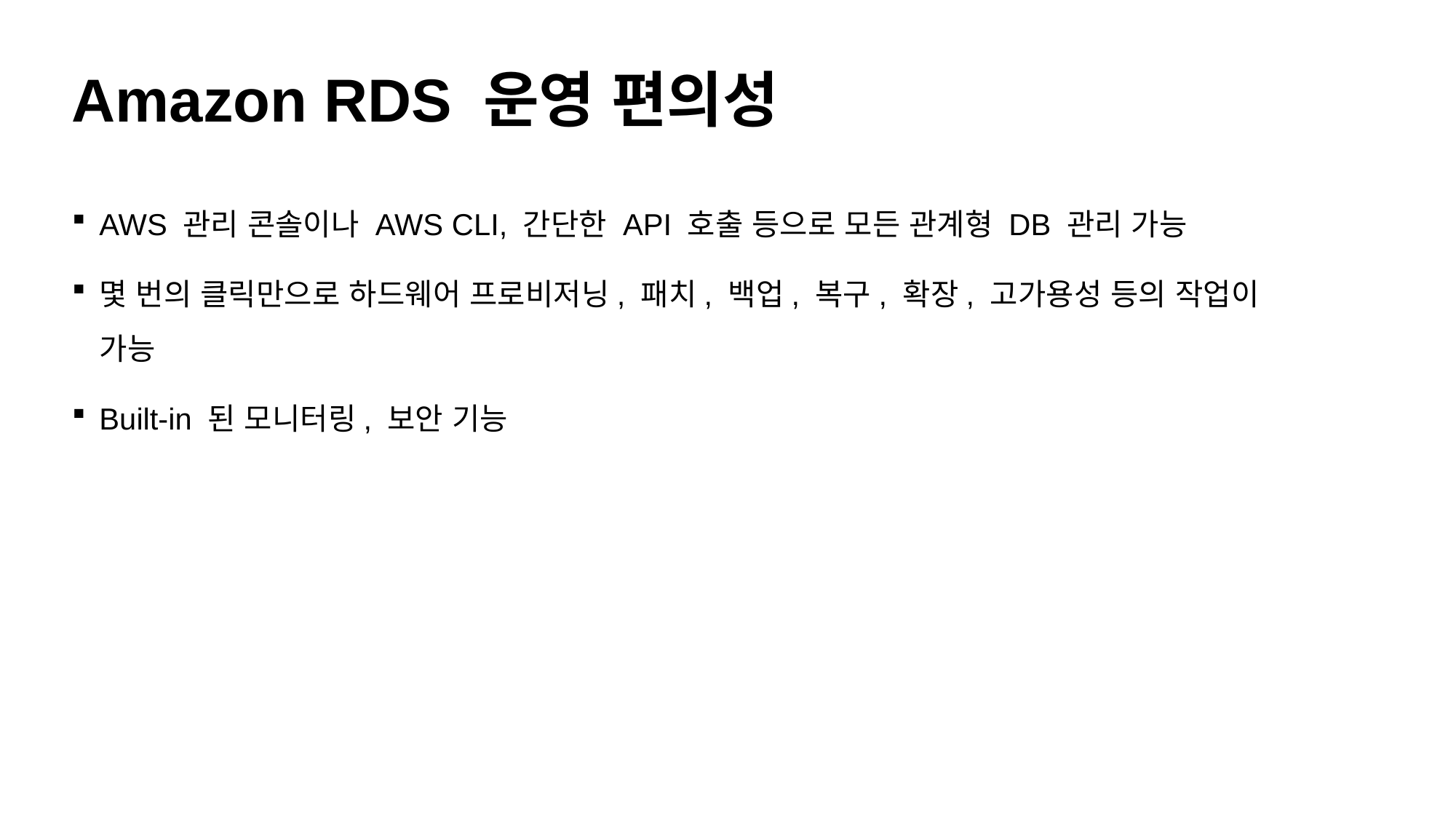

# Amazon RDS 운영 편의성
AWS 관리 콘솔이나 AWS CLI, 간단한 API 호출 등으로 모든 관계형 DB 관리 가능
몇 번의 클릭만으로 하드웨어 프로비저닝, 패치, 백업, 복구, 확장, 고가용성 등의 작업이 가능
Built-in 된 모니터링, 보안 기능